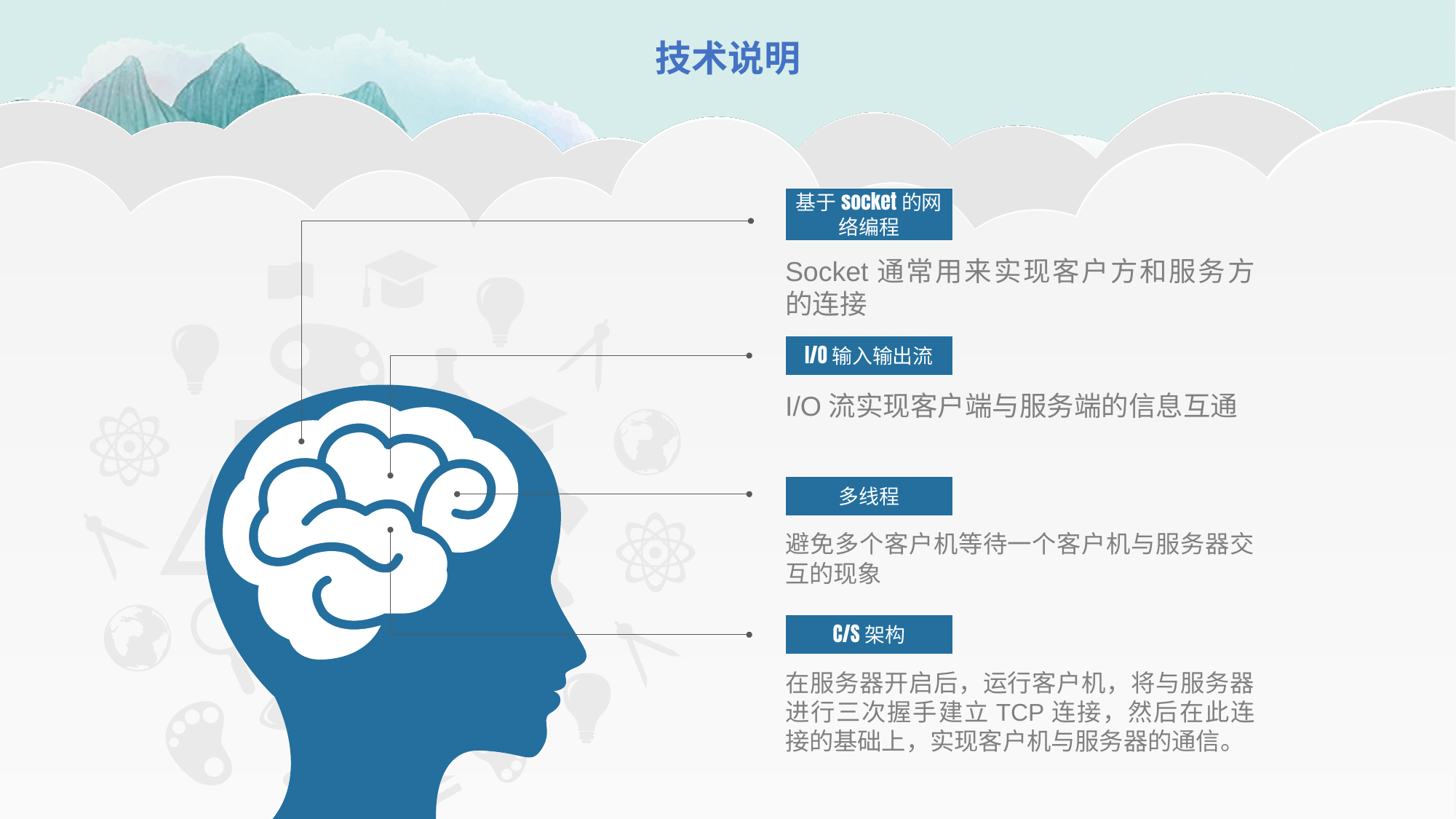

技术说明
基于socket的网络编程

Socket通常用来实现客户方和服务方的连接
I/O输入输出流

I/O流实现客户端与服务端的信息互通
多线程

避免多个客户机等待一个客户机与服务器交互的现象

C/S架构
在服务器开启后，运行客户机，将与服务器进行三次握手建立TCP连接，然后在此连接的基础上，实现客户机与服务器的通信。